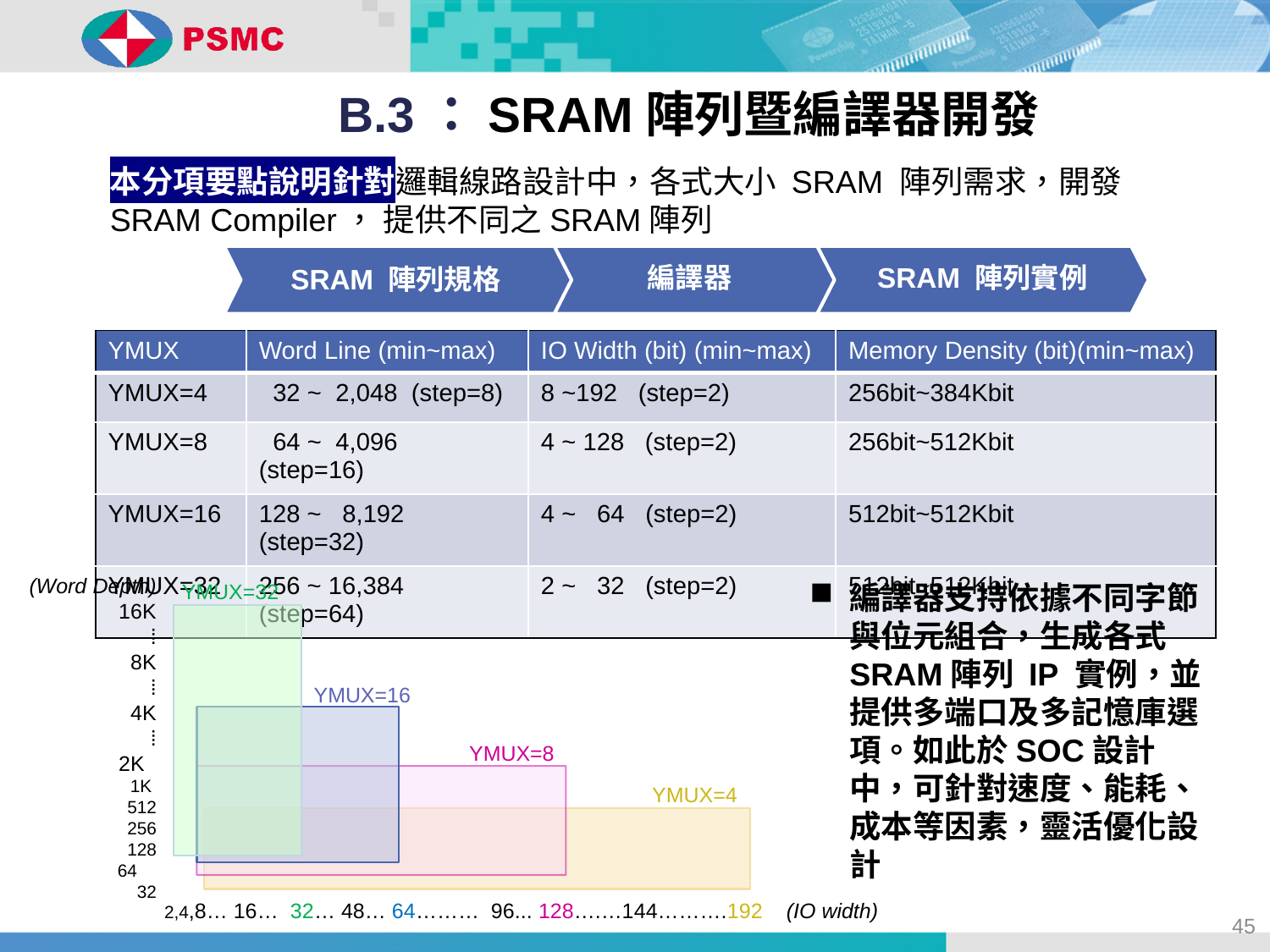

# B.3：SRAM陣列暨編譯器開發
本分項要點說明針對邏輯線路設計中，各式大小 SRAM 陣列需求，開發 SRAM Compiler， 提供不同之SRAM陣列
編譯器

SRAM 陣列實例

SRAM 陣列規格
| YMUX | Word Line (min~max) | IO Width (bit) (min~max) | Memory Density (bit)(min~max) |
| --- | --- | --- | --- |
| YMUX=4 | 32 ~ 2,048 (step=8) | 8 ~192 (step=2) | 256bit~384Kbit |
| YMUX=8 | 64 ~ 4,096 (step=16) | 4 ~ 128 (step=2) | 256bit~512Kbit |
| YMUX=16 | 128 ~ 8,192 (step=32) | 4 ~ 64 (step=2) | 512bit~512Kbit |
| YMUX=32 | 256 ~ 16,384 (step=64) | 2 ~ 32 (step=2) | 512bit~512Kbit |
(Word Depth)
16K
  ⁞
 8K
  ⁞
 4K
  ⁞
 2K
 1K
 512
 256
 128
   64
   32
YMUX=32

YMUX=16

YMUX=8

YMUX=4

 2,4,8… 16…  32… 48… 64………  96... 128….…144……….192    (IO width)
編譯器支持依據不同字節與位元組合，生成各式SRAM陣列 IP 實例，並提供多端口及多記憶庫選項。如此於SOC設計中，可針對速度、能耗、成本等因素，靈活優化設計
45